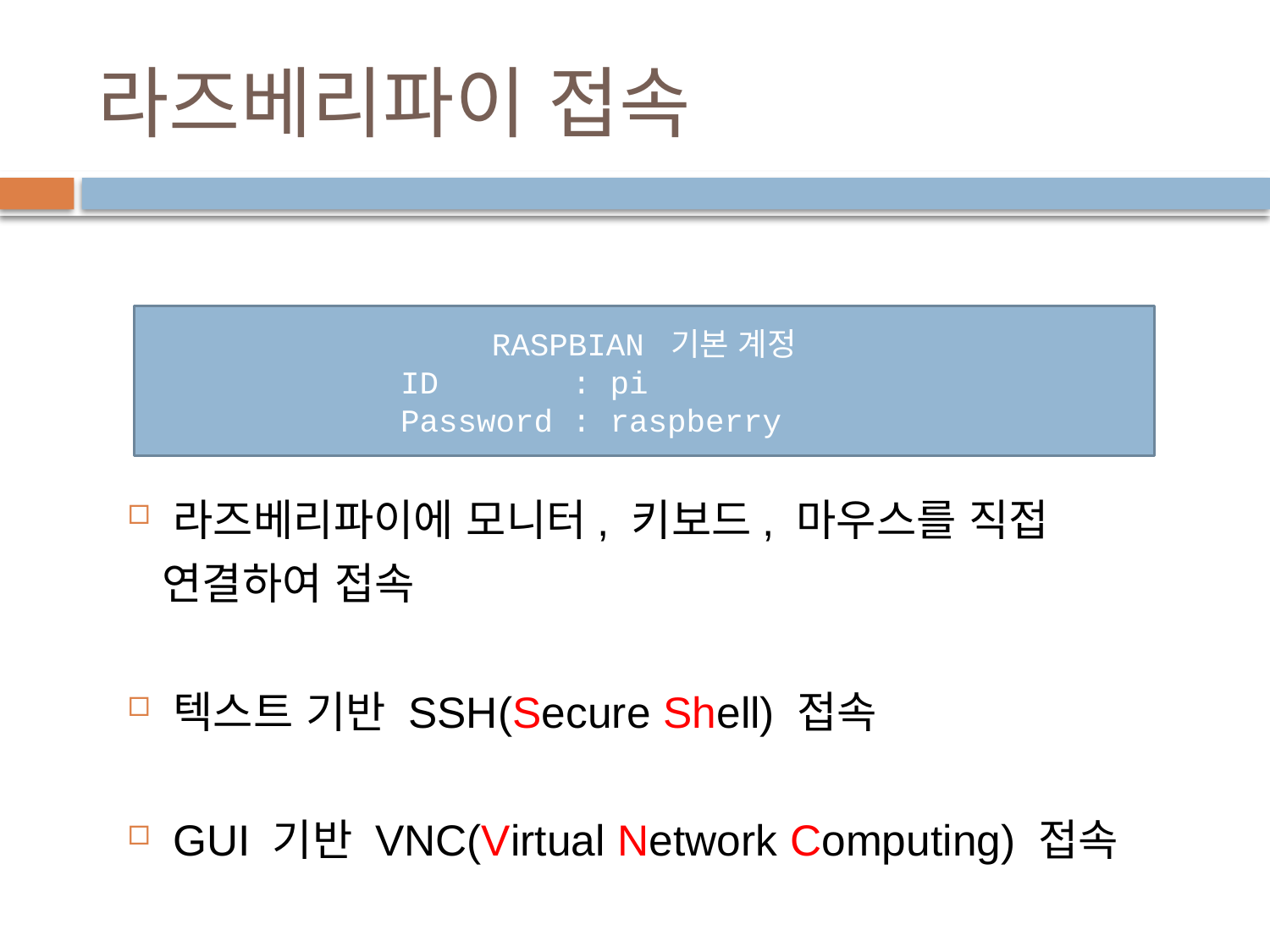

# 라즈베리파이 접속
RASPBIAN 기본 계정
		ID       : pi
		Password : raspberry
라즈베리파이에 모니터, 키보드, 마우스를 직접
  연결하여 접속

텍스트 기반 SSH(Secure Shell) 접속

GUI 기반 VNC(Virtual Network Computing) 접속